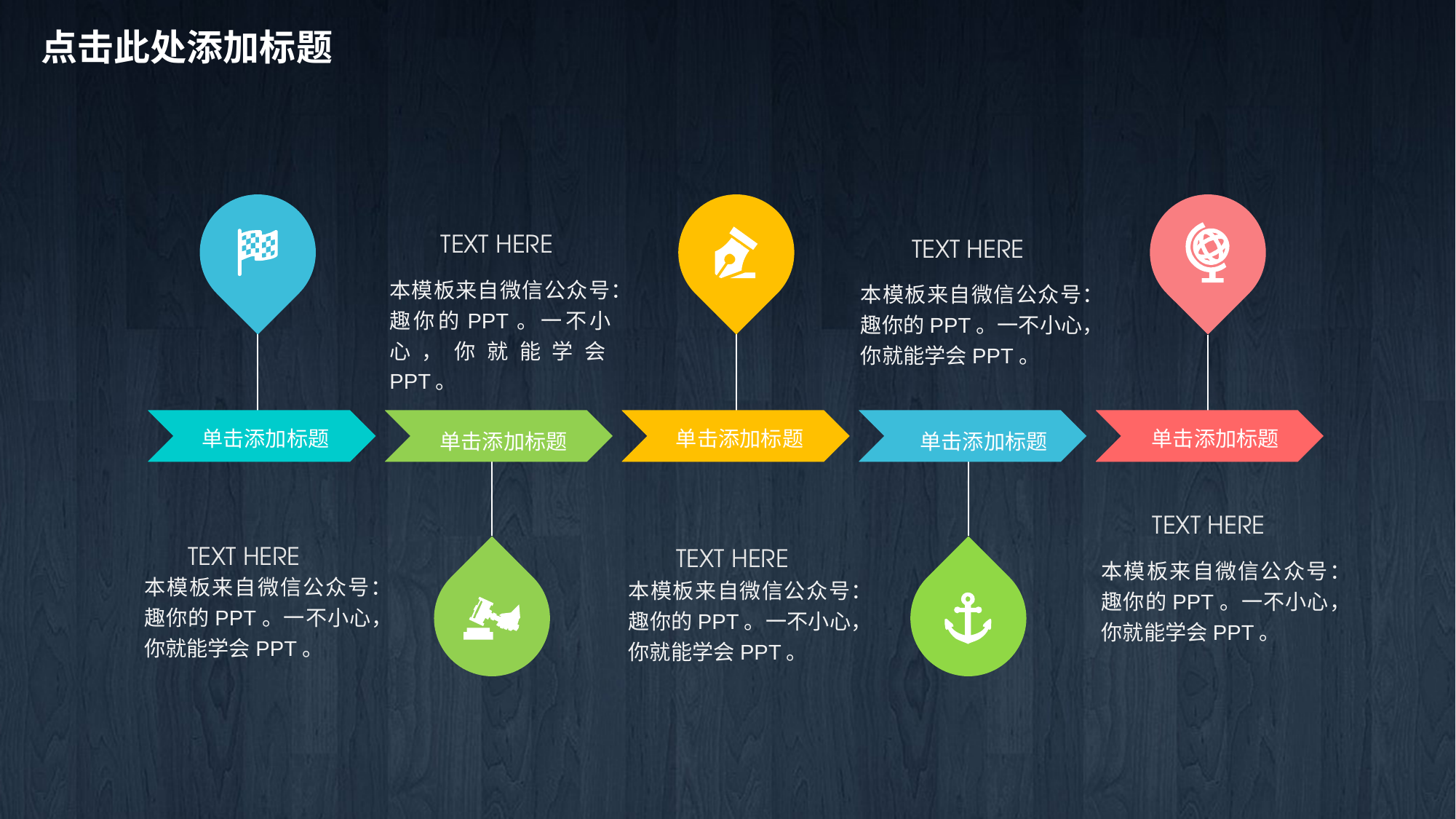

点击此处添加标题

TEXT HERE

TEXT HERE

本模板来自微信公众号：趣你的PPT。一不小心，你就能学会PPT。
本模板来自微信公众号：趣你的PPT。一不小心，你就能学会PPT。

单击添加标题
单击添加标题
单击添加标题
单击添加标题
单击添加标题
TEXT HERE
TEXT HERE
TEXT HERE
本模板来自微信公众号：趣你的PPT。一不小心，你就能学会PPT。

本模板来自微信公众号：趣你的PPT。一不小心，你就能学会PPT。
本模板来自微信公众号：趣你的PPT。一不小心，你就能学会PPT。